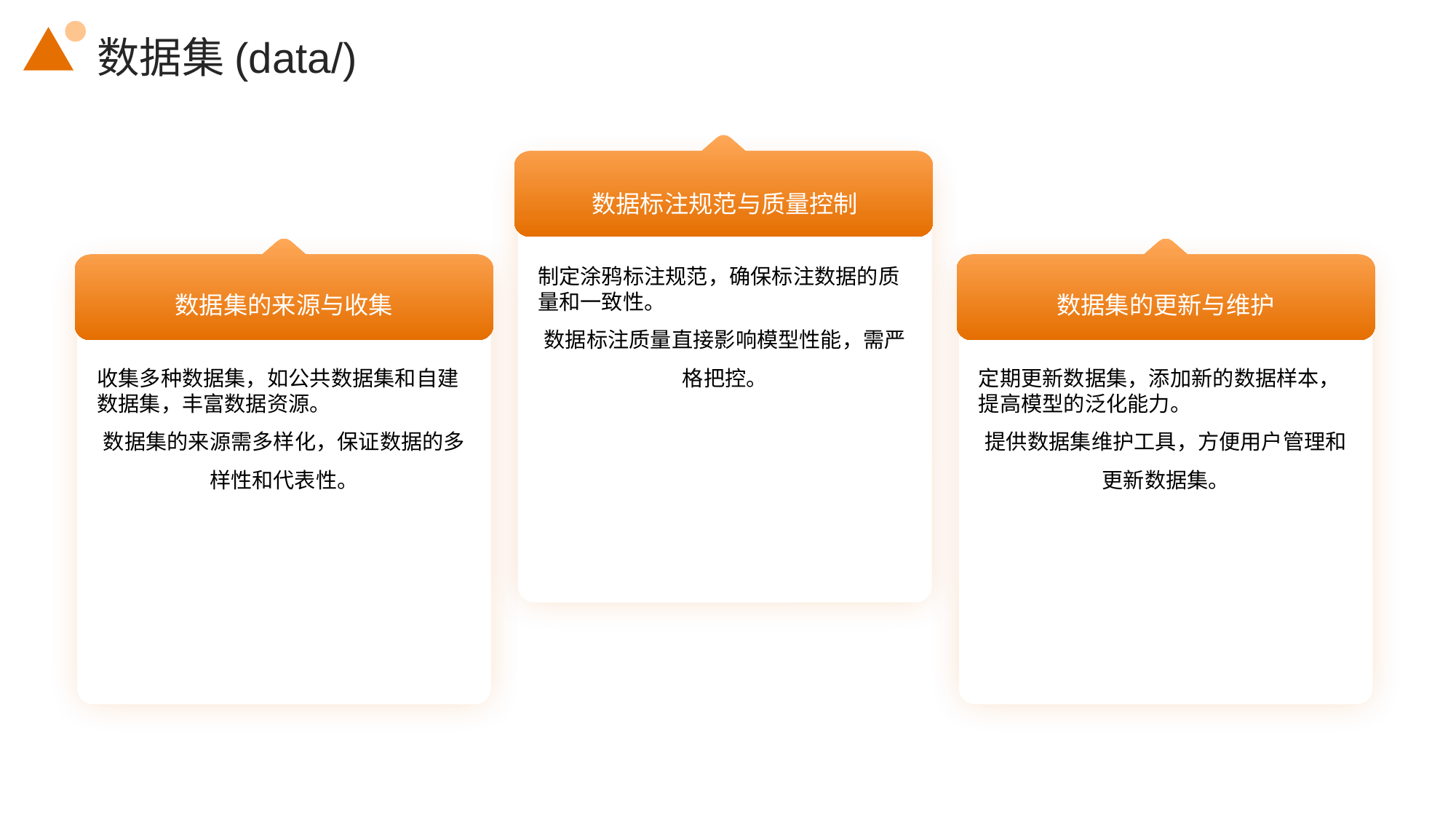

数据集(data/)

数据标注规范与质量控制

制定涂鸦标注规范，确保标注数据的质量和一致性。
数据标注质量直接影响模型性能，需严格把控。

数据集的来源与收集
数据集的更新与维护
收集多种数据集，如公共数据集和自建数据集，丰富数据资源。
数据集的来源需多样化，保证数据的多样性和代表性。
定期更新数据集，添加新的数据样本，提高模型的泛化能力。
提供数据集维护工具，方便用户管理和更新数据集。